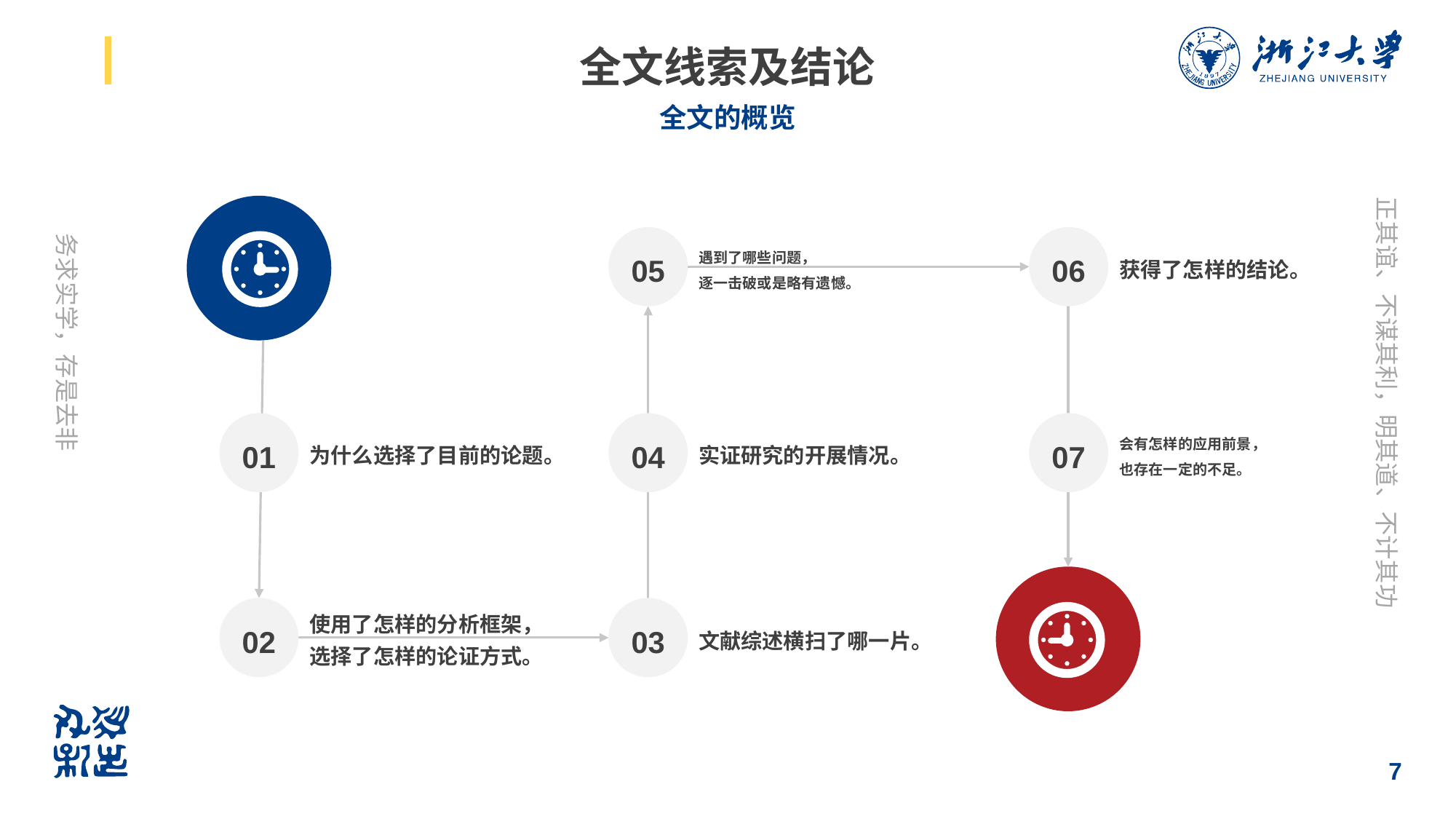

# 全文线索及结论
全文的概览

05
遇到了哪些问题，
逐一击破或是略有遗憾。
06
获得了怎样的结论。

01
为什么选择了目前的论题。
04
实证研究的开展情况。
07
会有怎样的应用前景，
也存在一定的不足。

02
使用了怎样的分析框架，
选择了怎样的论证方式。
03
文献综述横扫了哪一片。

7